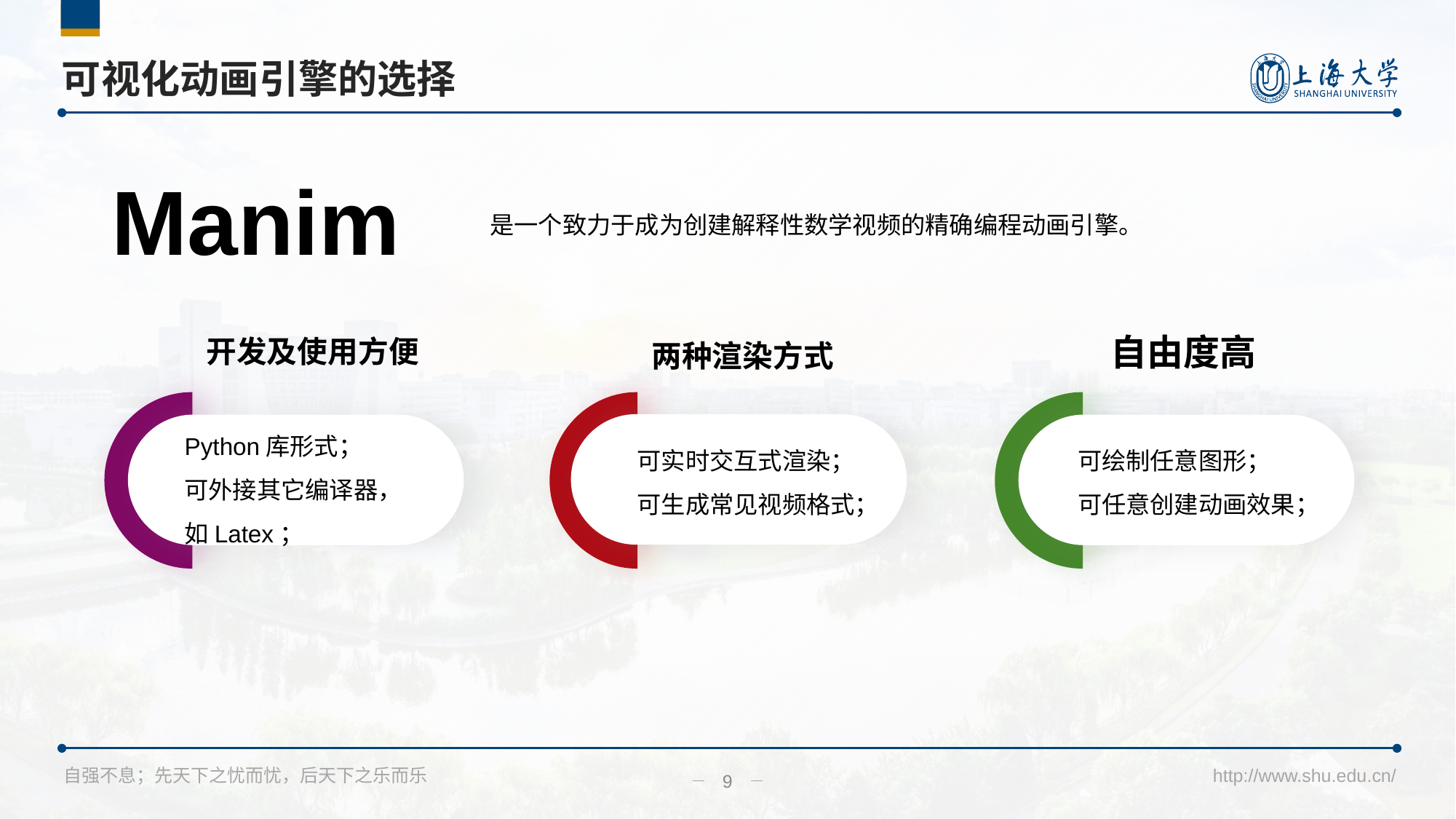

# 可视化动画引擎的选择
Manim
 自由度高
 开发及使用方便
 两种渲染方式
Python库形式；
可外接其它编译器，如Latex；

可实时交互式渲染；
可生成常见视频格式；

是一个致力于成为创建解释性数学视频的精确编程动画引擎。
可绘制任意图形；
可任意创建动画效果；
9